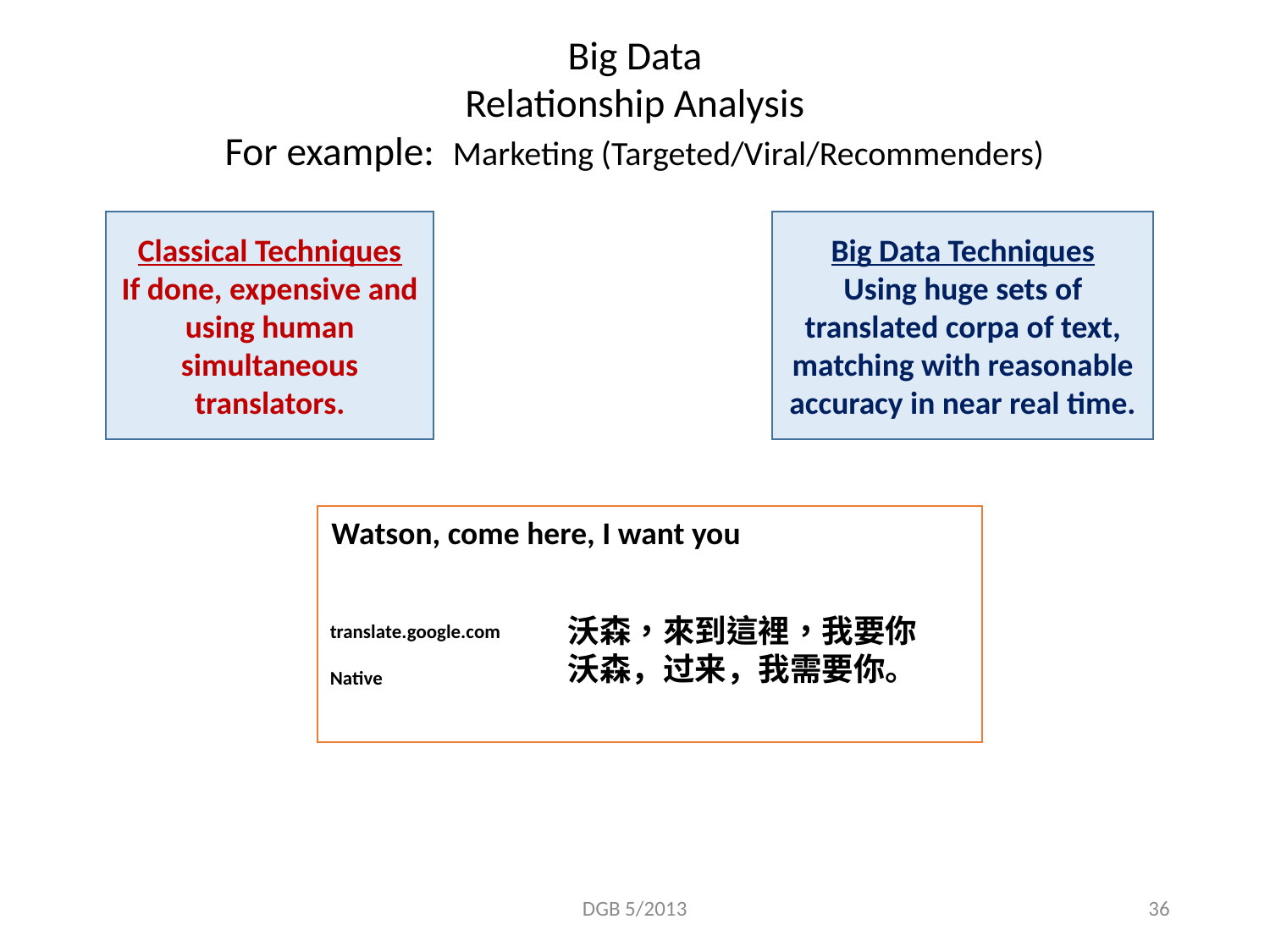

Big Data
Relationship Analysis
For example:  Marketing (Targeted/Viral/Recommenders)
Classical Techniques
If done, expensive and using human simultaneous translators.
Big Data Techniques
Using huge sets of translated corpa of text, matching with reasonable accuracy in near real time.
Watson, come here, I want you

沃森，來到這裡，我要你
沃森，过来，我需要你。

translate.google.com

Native
DGB 5/2013
36